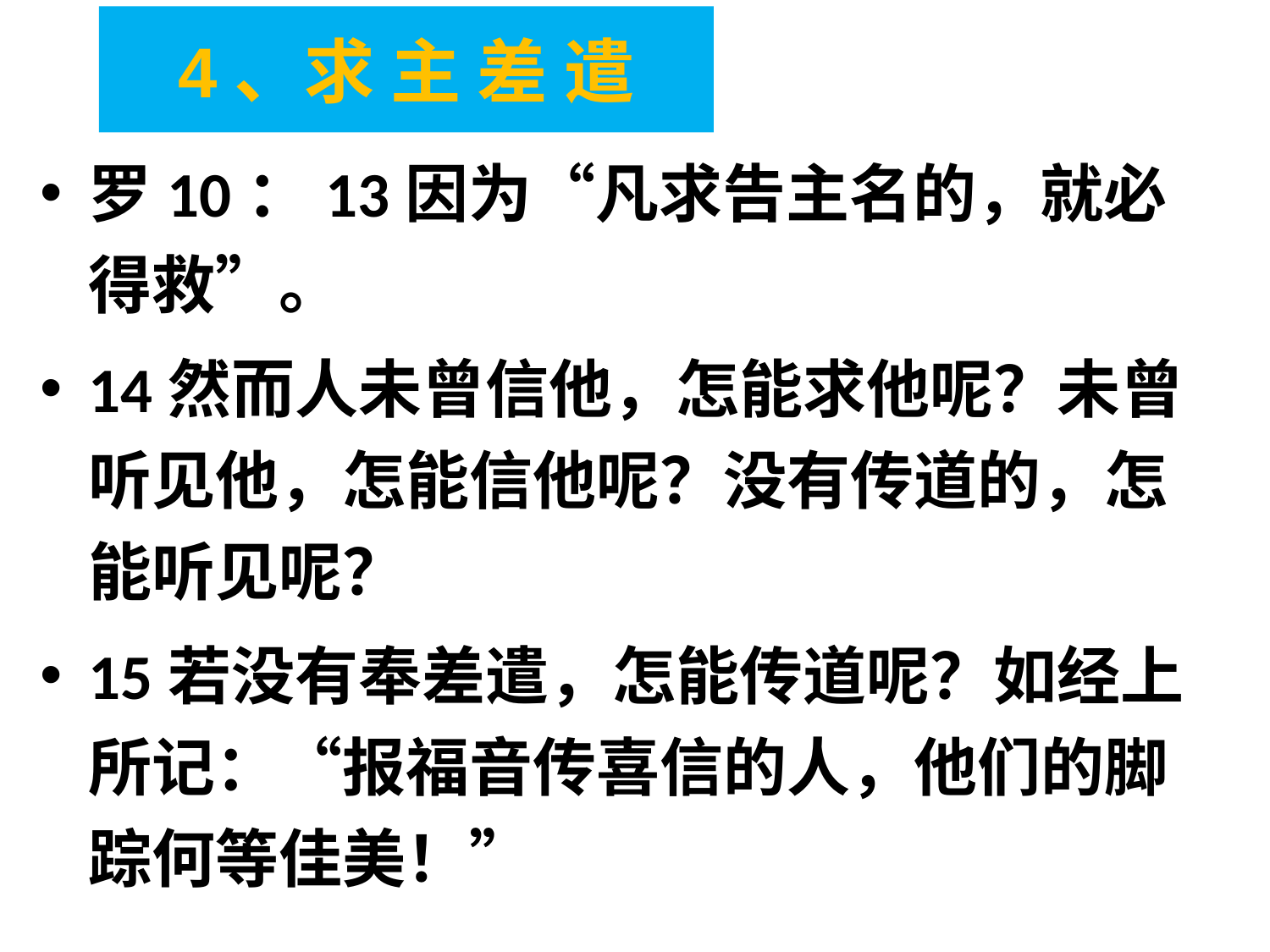

4、求 主 差 遣
罗10：13因为“凡求告主名的，就必得救”。
14然而人未曾信他，怎能求他呢？未曾听见他，怎能信他呢？没有传道的，怎能听见呢？
15若没有奉差遣，怎能传道呢？如经上所记：“报福音传喜信的人，他们的脚踪何等佳美！”